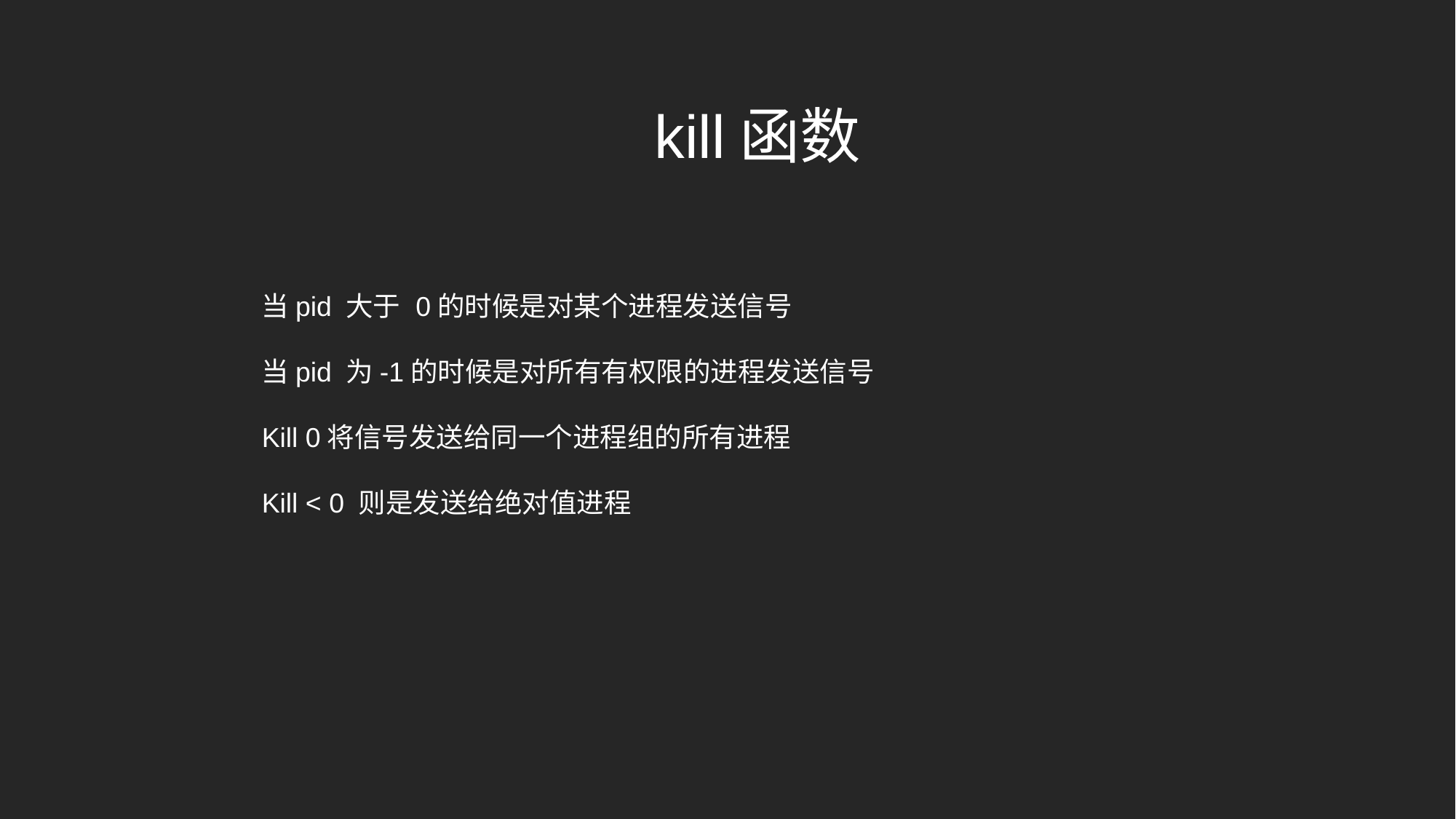

kill函数

当pid 大于 0的时候是对某个进程发送信号

当pid 为-1的时候是对所有有权限的进程发送信号

Kill 0将信号发送给同一个进程组的所有进程

Kill < 0 则是发送给绝对值进程